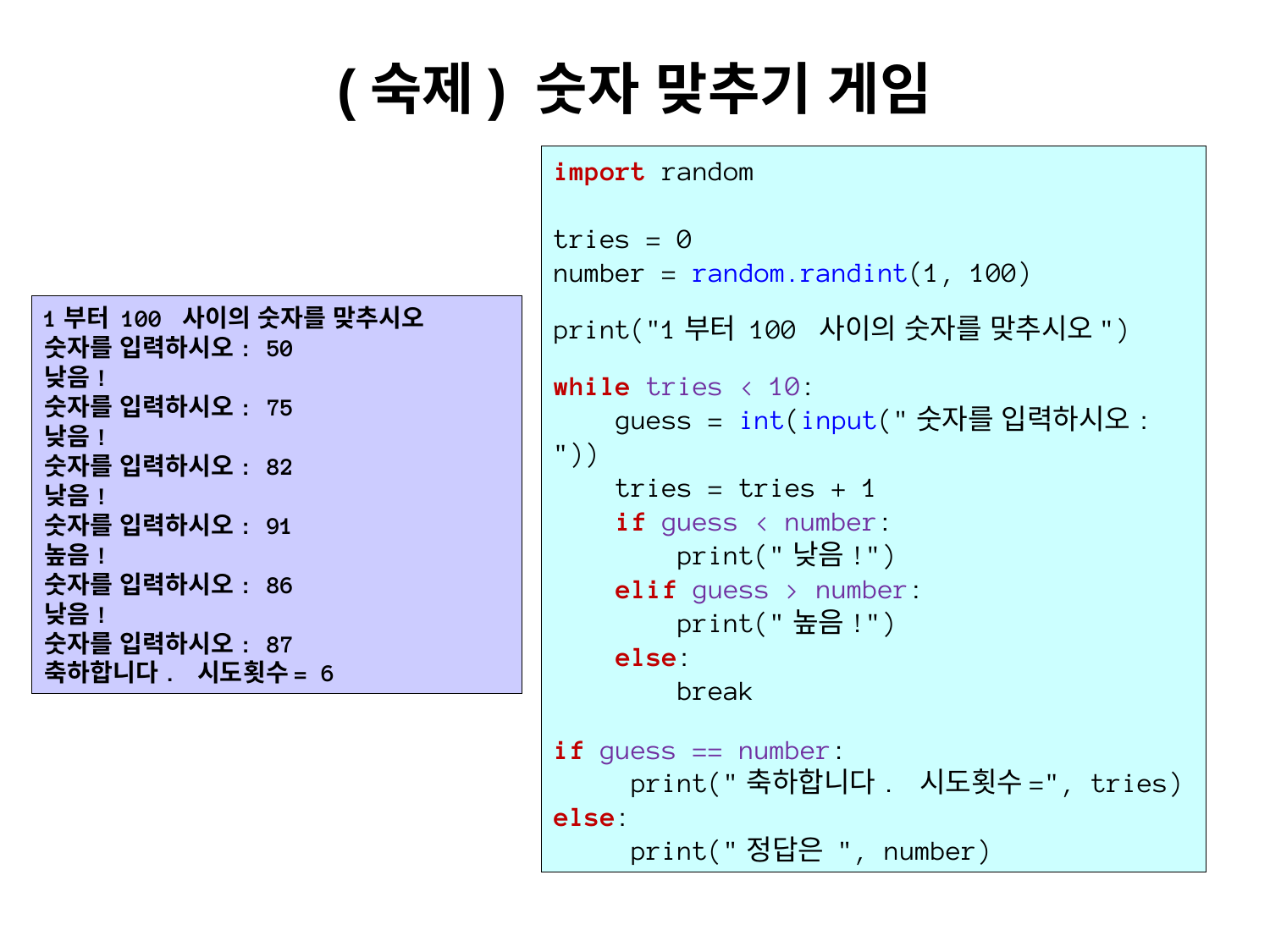

# (숙제) 숫자 맞추기 게임
import random

tries = 0
number = random.randint(1, 100)

print("1부터 100 사이의 숫자를 맞추시오")

while tries < 10:
    guess = int(input("숫자를 입력하시오: "))
    tries = tries + 1
    if guess < number:
        print("낮음!")
    elif guess > number:
        print("높음!")
    else:
        break

if guess == number:
     print("축하합니다. 시도횟수=", tries)
else:
     print("정답은 ", number)

1부터 100 사이의 숫자를 맞추시오
숫자를 입력하시오: 50
낮음!
숫자를 입력하시오: 75
낮음!
숫자를 입력하시오: 82
낮음!
숫자를 입력하시오: 91
높음!
숫자를 입력하시오: 86
낮음!
숫자를 입력하시오: 87
축하합니다. 시도횟수= 6